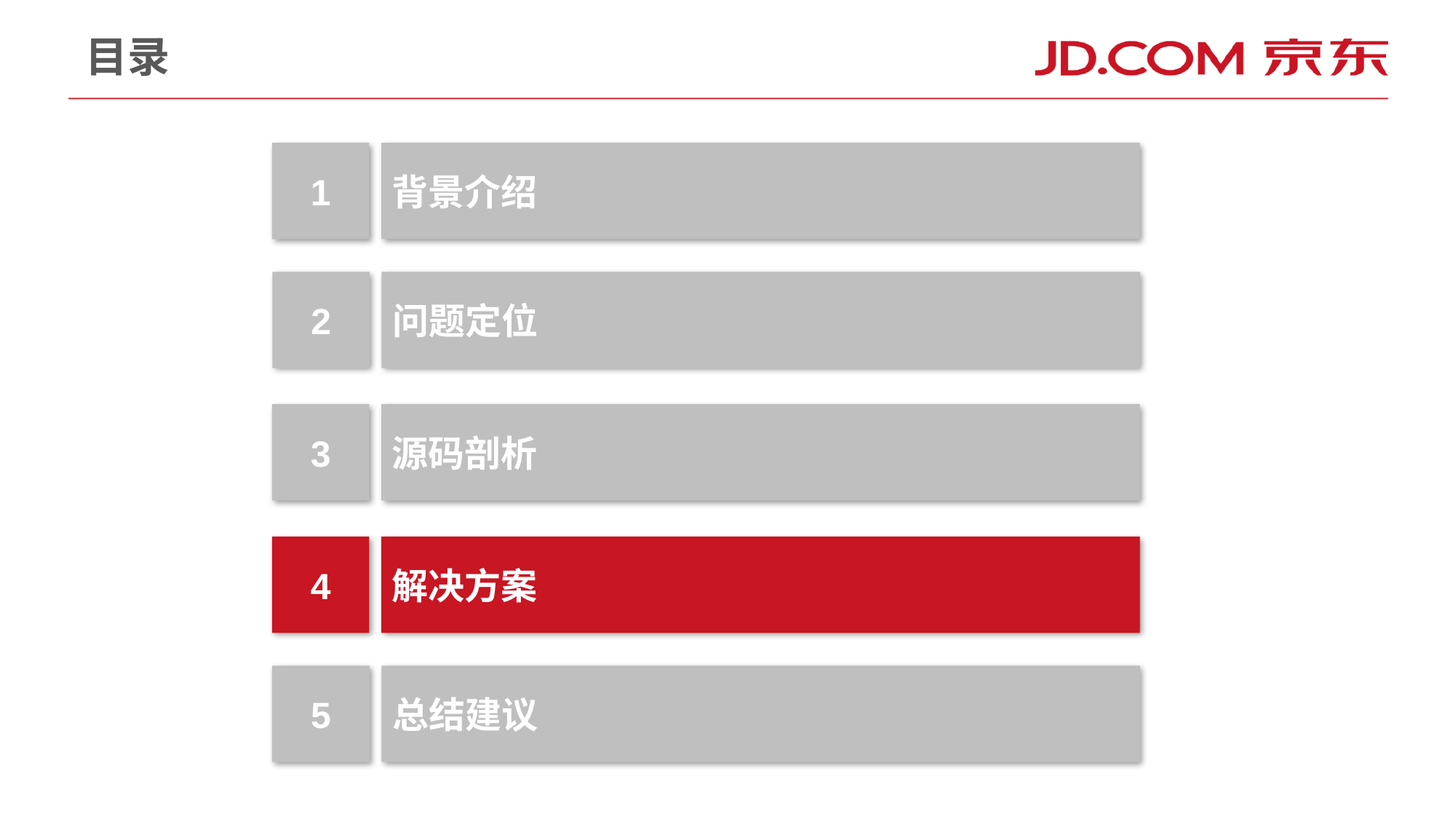

目录
1
背景介绍
2
问题定位
3
源码剖析
4
解决方案
5
总结建议